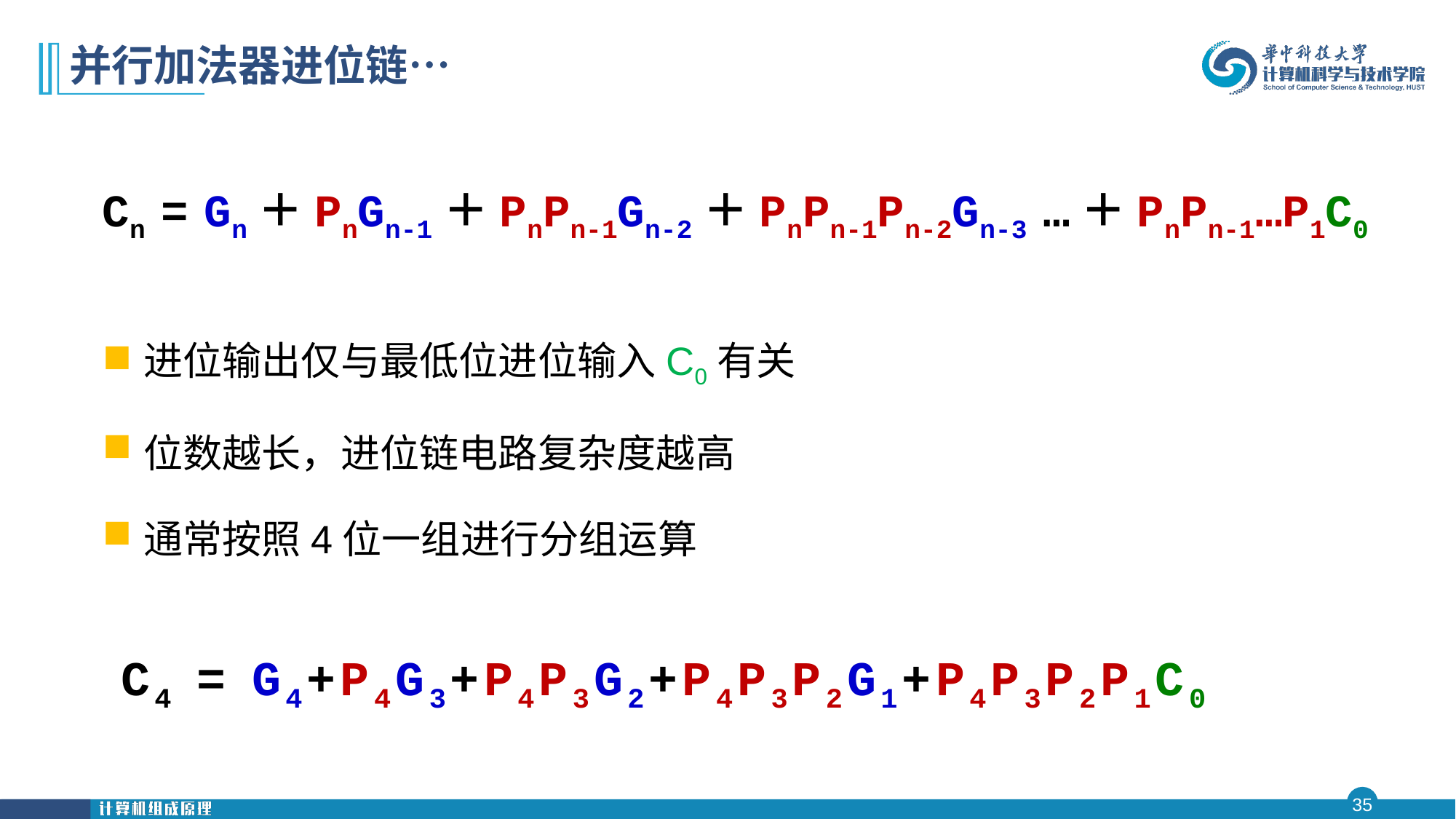

# 并行加法器进位链…
Cn = Gn＋PnGn-1＋PnPn-1Gn-2＋PnPn-1Pn-2Gn-3 …＋PnPn-1…P1C0

进位输出仅与最低位进位输入C0有关
位数越长，进位链电路复杂度越高
通常按照4位一组进行分组运算
C4 = G4+P4G3+P4P3G2+P4P3P2G1+P4P3P2P1C0